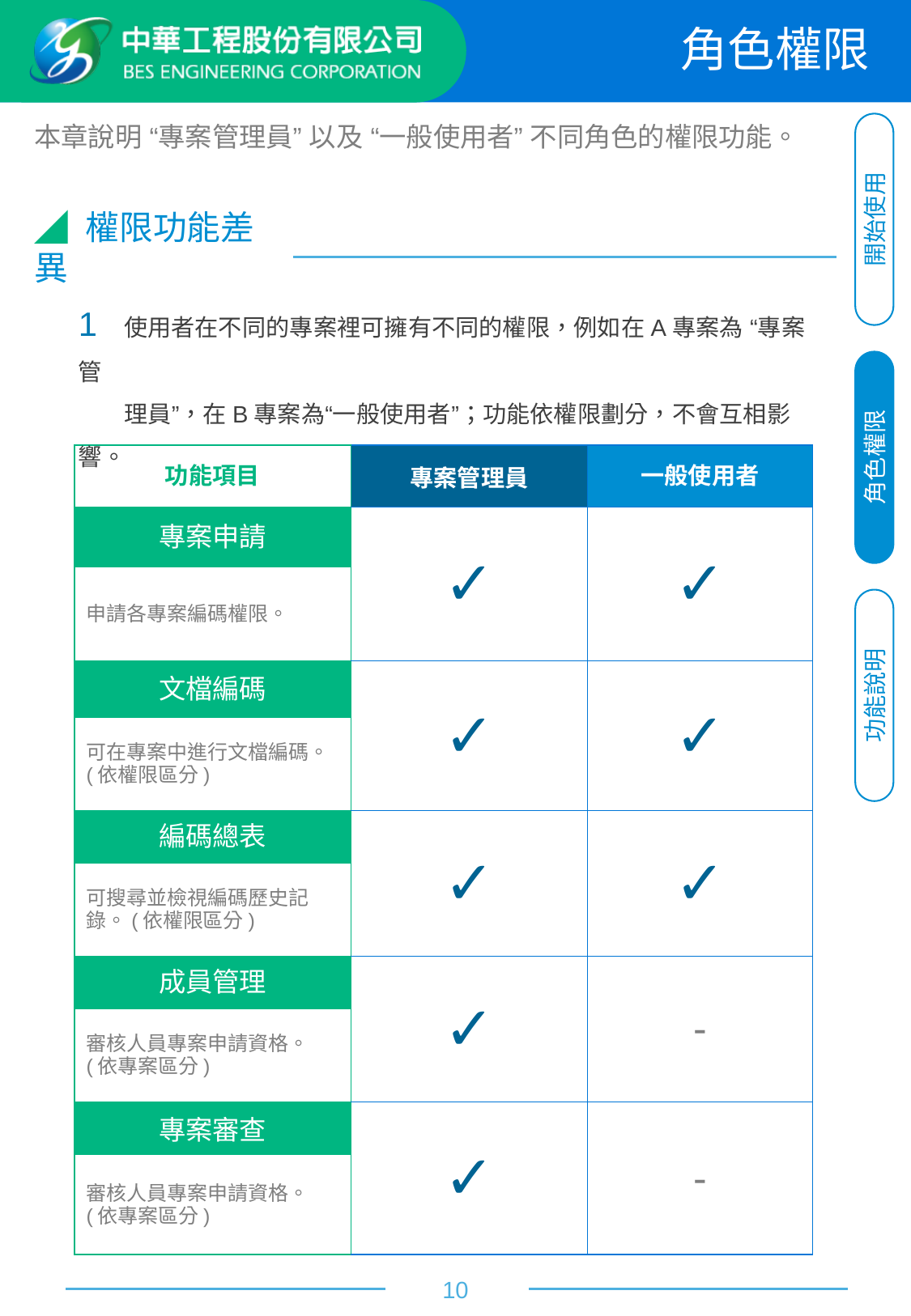

角色權限
本章說明 “專案管理員” 以及 “一般使用者” 不同角色的權限功能。
開始使用
◢ 權限功能差異
1  使用者在不同的專案裡可擁有不同的權限，例如在A專案為 “專案管
      理員”，在B專案為“一般使用者”；功能依權限劃分，不會互相影響。
角色權限
| 功能項目 | 專案管理員 | 一般使用者 |
| --- | --- | --- |
| 專案申請 | ✓ | ✓ |
| 申請各專案編碼權限。 |  |  |
| 文檔編碼 | ✓ | ✓ |
| 可在專案中進行文檔編碼。(依權限區分) |  |  |
| 編碼總表 | ✓ | ✓ |
| 可搜尋並檢視編碼歷史記錄。(依權限區分) |  |  |
| 成員管理 | ✓ | - |
| 審核人員專案申請資格。 (依專案區分) |  |  |
| 專案審查 | ✓ | - |
| 審核人員專案申請資格。 (依專案區分) |  |  |
功能說明
10